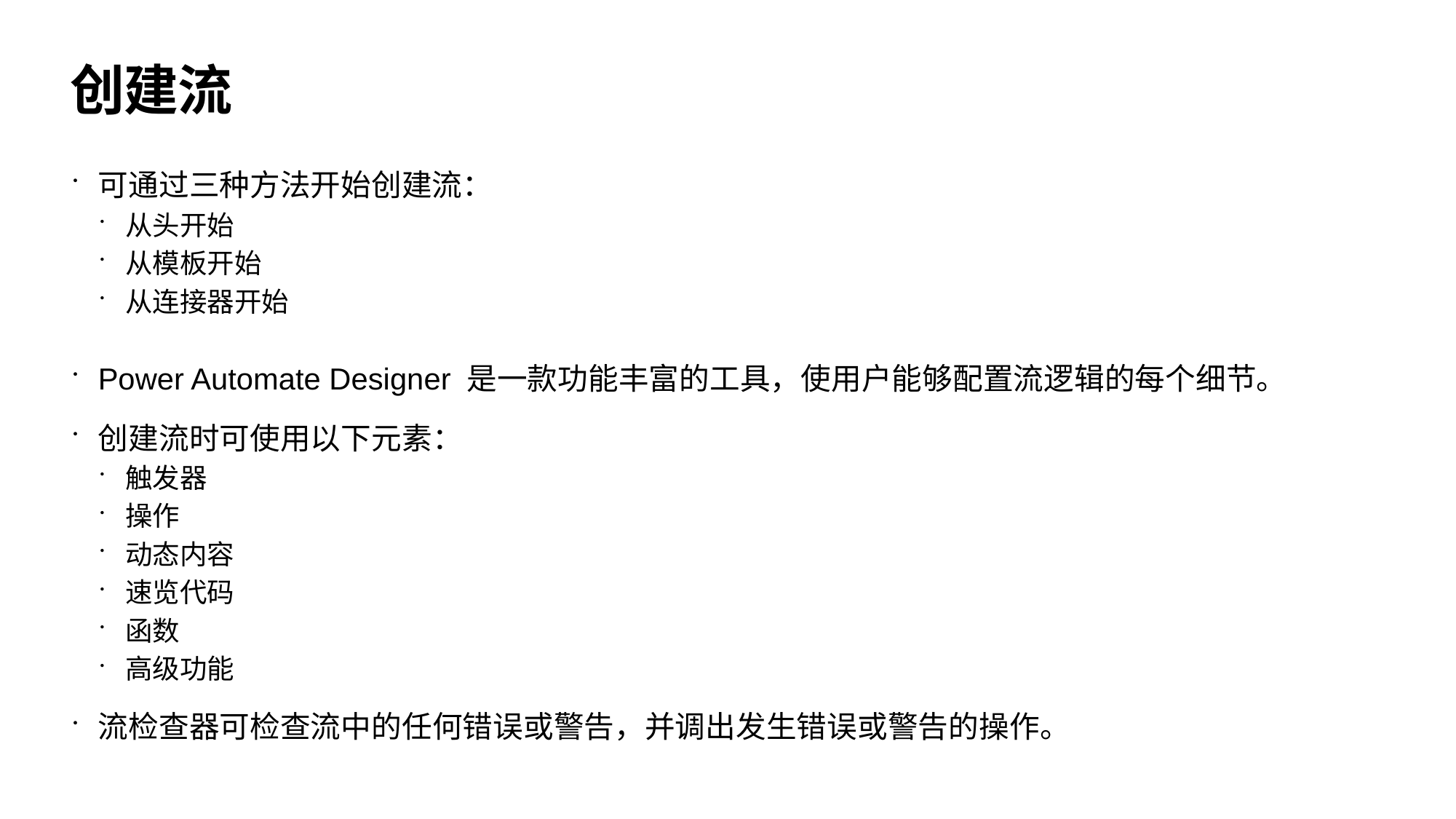

# 创建流
可通过三种方法开始创建流：
从头开始
从模板开始
从连接器开始

Power Automate Designer 是一款功能丰富的工具，使用户能够配置流逻辑的每个细节。

创建流时可使用以下元素：
触发器
操作
动态内容
速览代码
函数
高级功能

流检查器可检查流中的任何错误或警告，并调出发生错误或警告的操作。